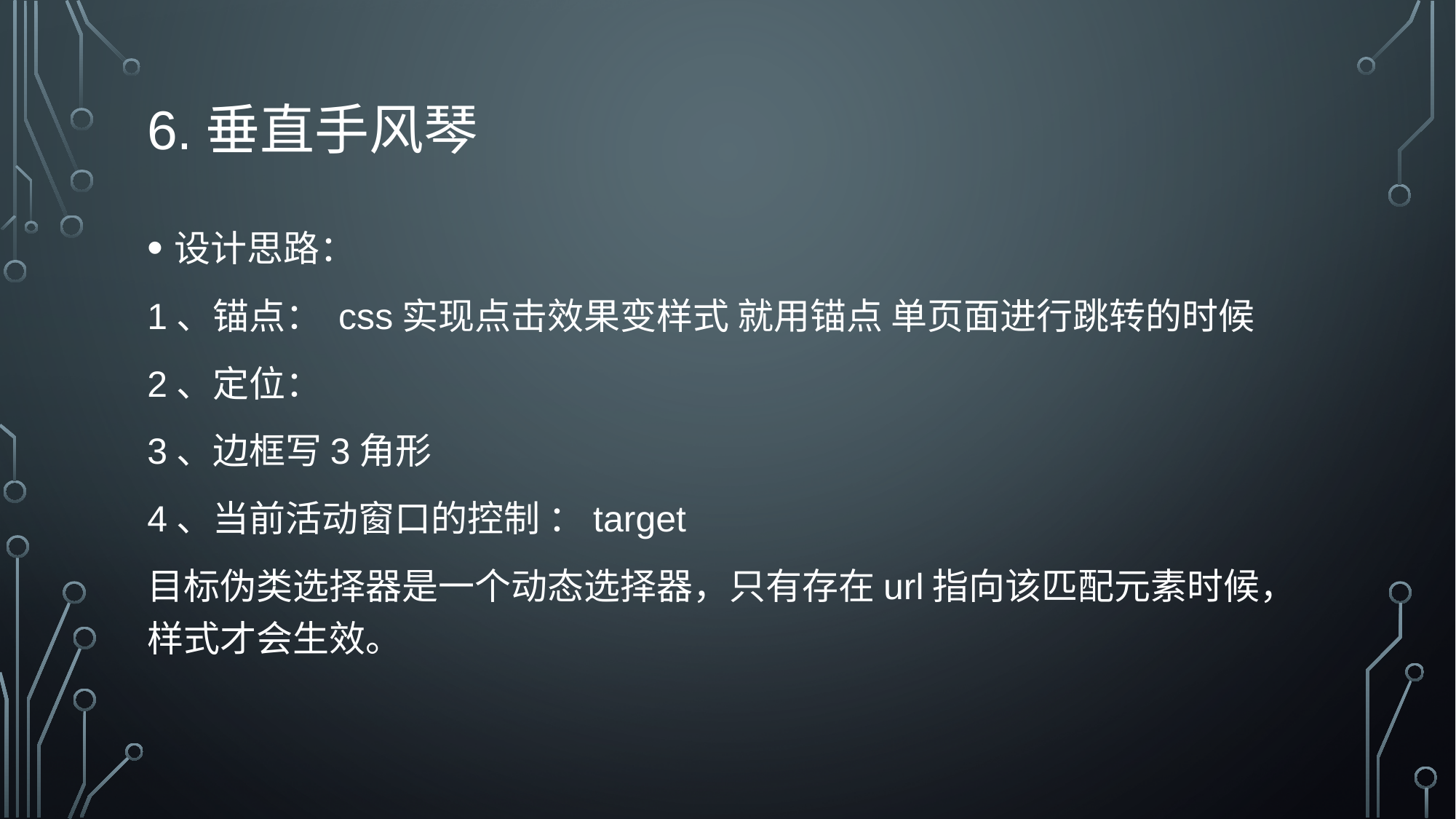

# 6.垂直手风琴
设计思路：
1、锚点： css实现点击效果变样式 就用锚点 单页面进行跳转的时候
2、定位：
3、边框写3角形
4、当前活动窗口的控制 ：target
目标伪类选择器是一个动态选择器，只有存在url指向该匹配元素时候，样式才会生效。